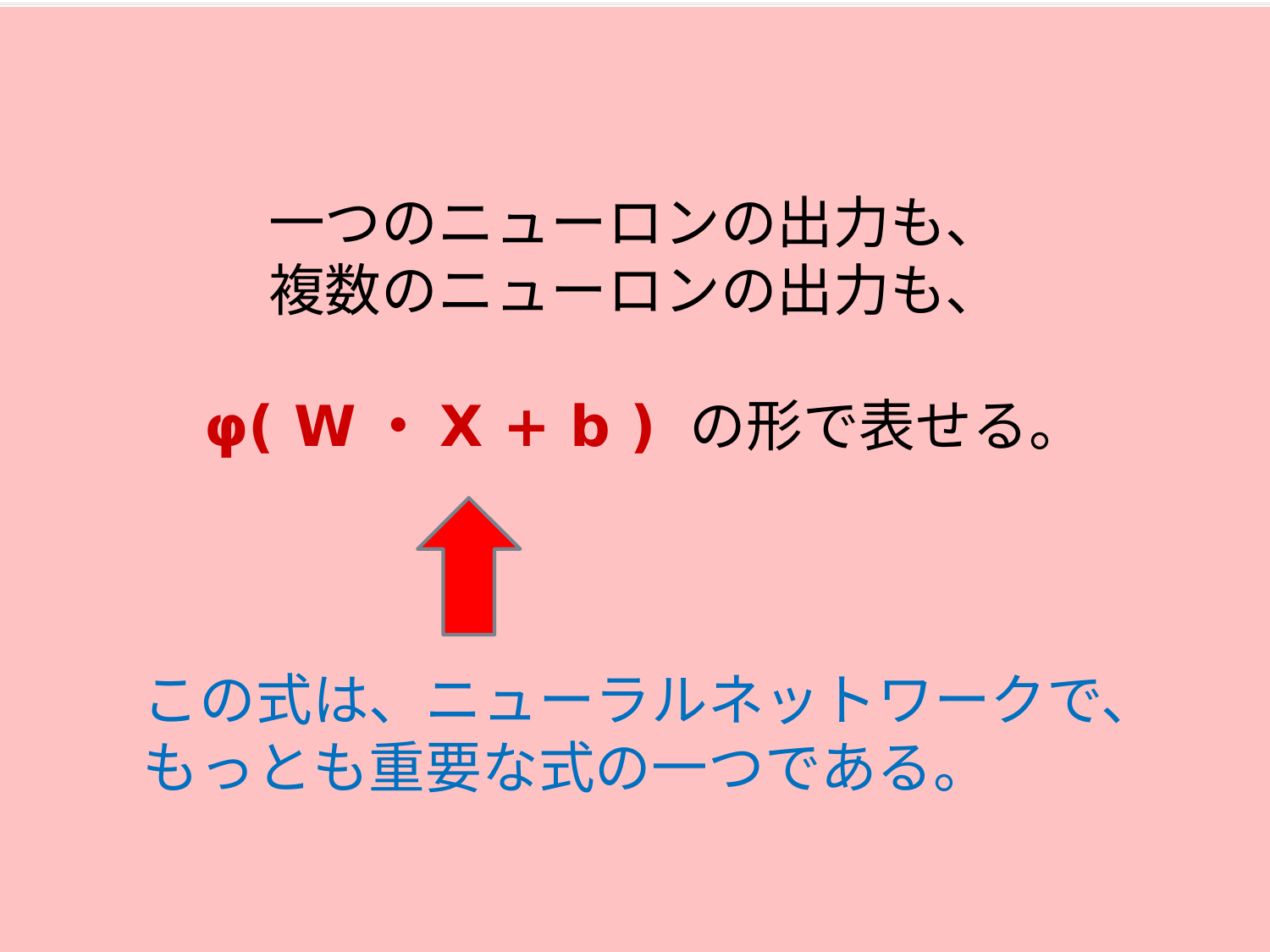

一つのニューロンの出力も、
複数のニューロンの出力も、

 φ( W・X + b ) の形で表せる。

この式は、ニューラルネットワークで、
もっとも重要な式の一つである。